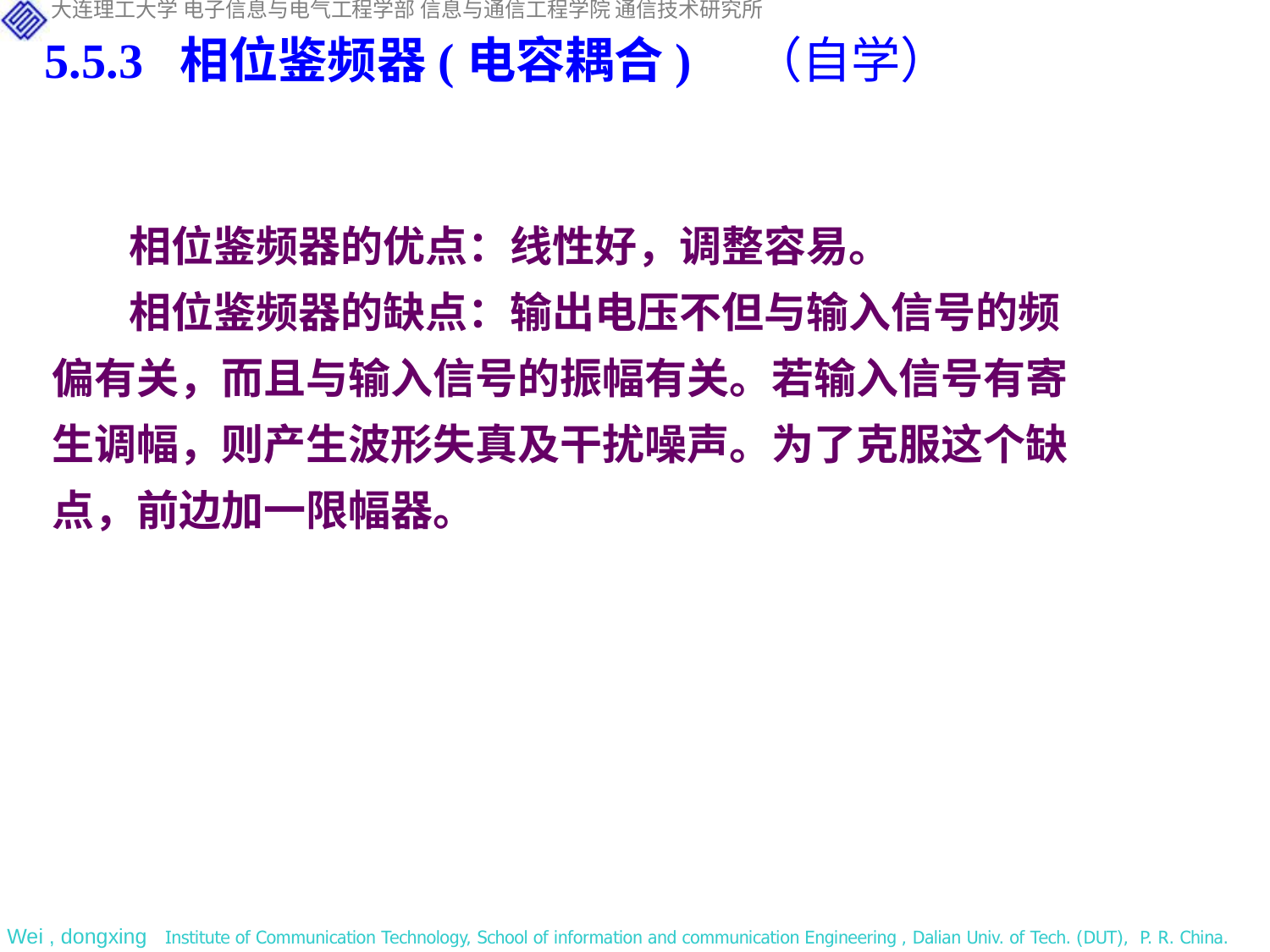

5.5.3  相位鉴频器(电容耦合)    （自学）
       相位鉴频器的优点：线性好，调整容易。
       相位鉴频器的缺点：输出电压不但与输入信号的频
偏有关，而且与输入信号的振幅有关。若输入信号有寄
生调幅，则产生波形失真及干扰噪声。为了克服这个缺
点，前边加一限幅器。